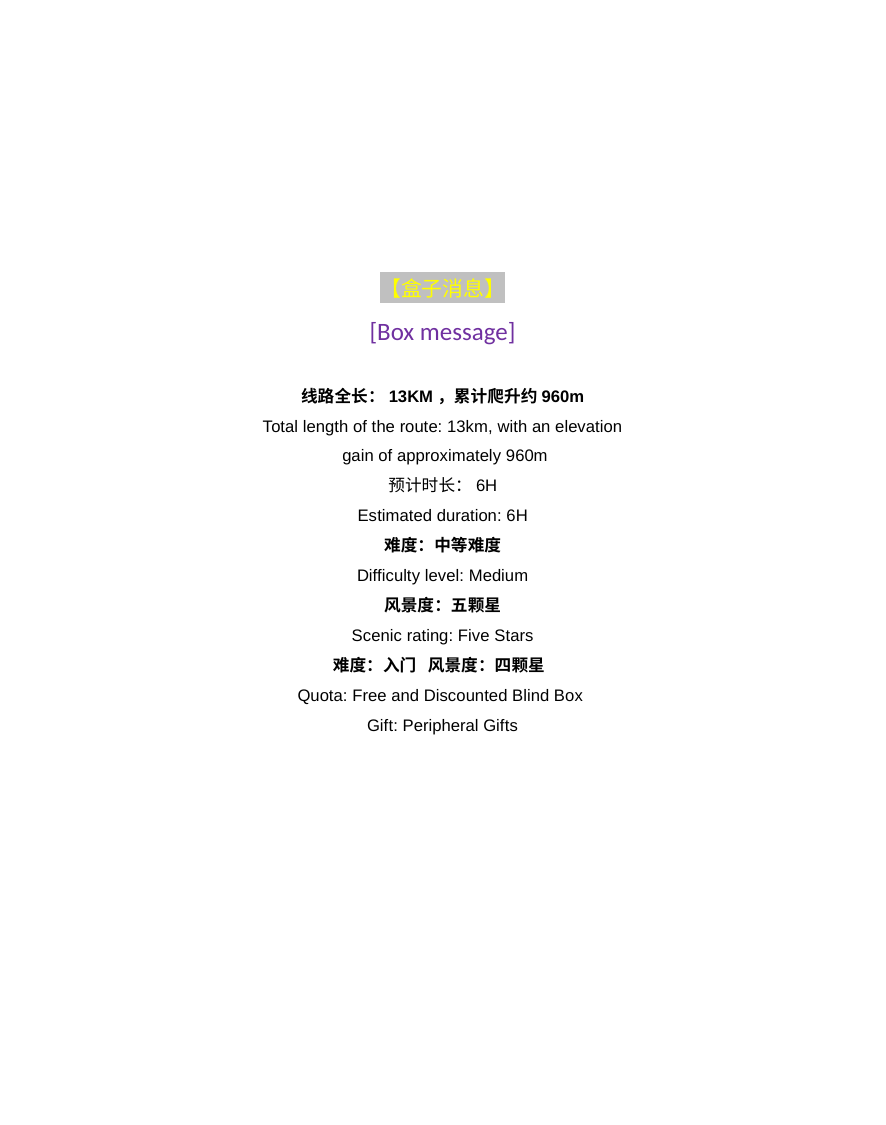

【盒子消息】
[Box message]

线路全长：13KM，累计爬升约960m
Total length of the route: 13km, with an elevation
 gain of approximately 960m
预计时长：6H
Estimated duration: 6H
难度：中等难度
Difficulty level: Medium
风景度：五颗星
Scenic rating: Five Stars
难度：入门   风景度：四颗星
Quota: Free and Discounted Blind Box
Gift: Peripheral Gifts